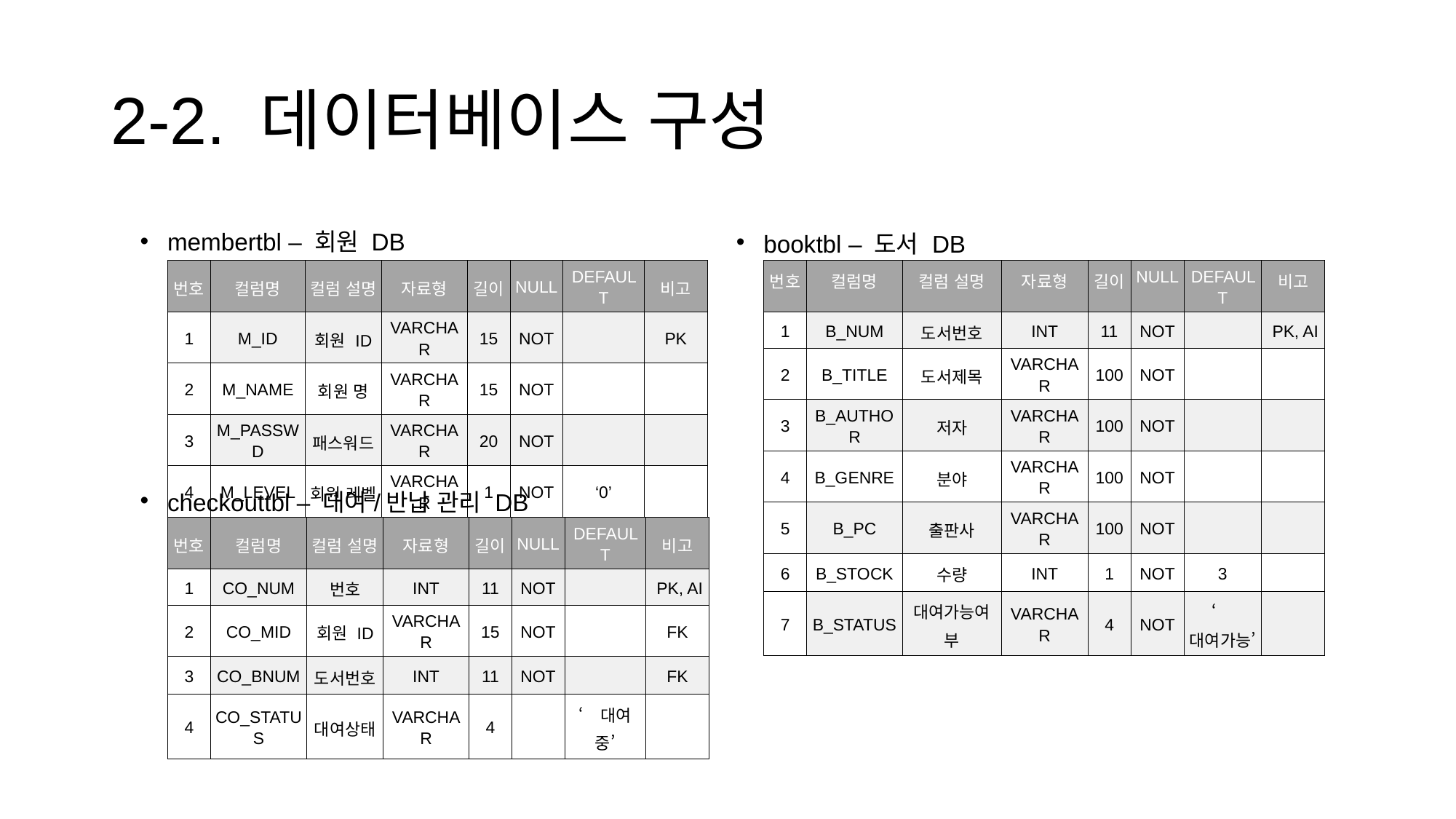

# 2-2. 데이터베이스 구성
booktbl – 도서 DB

membertbl – 회원 DB
| 번호 | 컬럼명 | 컬럼 설명 | 자료형 | 길이 | NULL | DEFAULT | 비고 |
| --- | --- | --- | --- | --- | --- | --- | --- |
| 1 | M\_ID | 회원 ID | VARCHAR | 15 | NOT |  | PK |
| 2 | M\_NAME | 회원 명 | VARCHAR | 15 | NOT |  |  |
| 3 | M\_PASSWD | 패스워드 | VARCHAR | 20 | NOT |  |  |
| 4 | M\_LEVEL | 회원 레벨 | VARCHAR | 1 | NOT | ‘0’ |  |
| 번호 | 컬럼명 | 컬럼 설명 | 자료형 | 길이 | NULL | DEFAULT | 비고 |
| --- | --- | --- | --- | --- | --- | --- | --- |
| 1 | B\_NUM | 도서번호 | INT | 11 | NOT |  | PK, AI |
| 2 | B\_TITLE | 도서제목 | VARCHAR | 100 | NOT |  |  |
| 3 | B\_AUTHOR | 저자 | VARCHAR | 100 | NOT |  |  |
| 4 | B\_GENRE | 분야 | VARCHAR | 100 | NOT |  |  |
| 5 | B\_PC | 출판사 | VARCHAR | 100 | NOT |  |  |
| 6 | B\_STOCK | 수량 | INT | 1 | NOT | 3 |  |
| 7 | B\_STATUS | 대여가능여부 | VARCHAR | 4 | NOT | ‘대여가능’ |  |
checkouttbl – 대여/반납 관리 DB
| 번호 | 컬럼명 | 컬럼 설명 | 자료형 | 길이 | NULL | DEFAULT | 비고 |
| --- | --- | --- | --- | --- | --- | --- | --- |
| 1 | CO\_NUM | 번호 | INT | 11 | NOT |  | PK, AI |
| 2 | CO\_MID | 회원 ID | VARCHAR | 15 | NOT |  | FK |
| 3 | CO\_BNUM | 도서번호 | INT | 11 | NOT |  | FK |
| 4 | CO\_STATUS | 대여상태 | VARCHAR | 4 |  | ‘대여중’ |  |